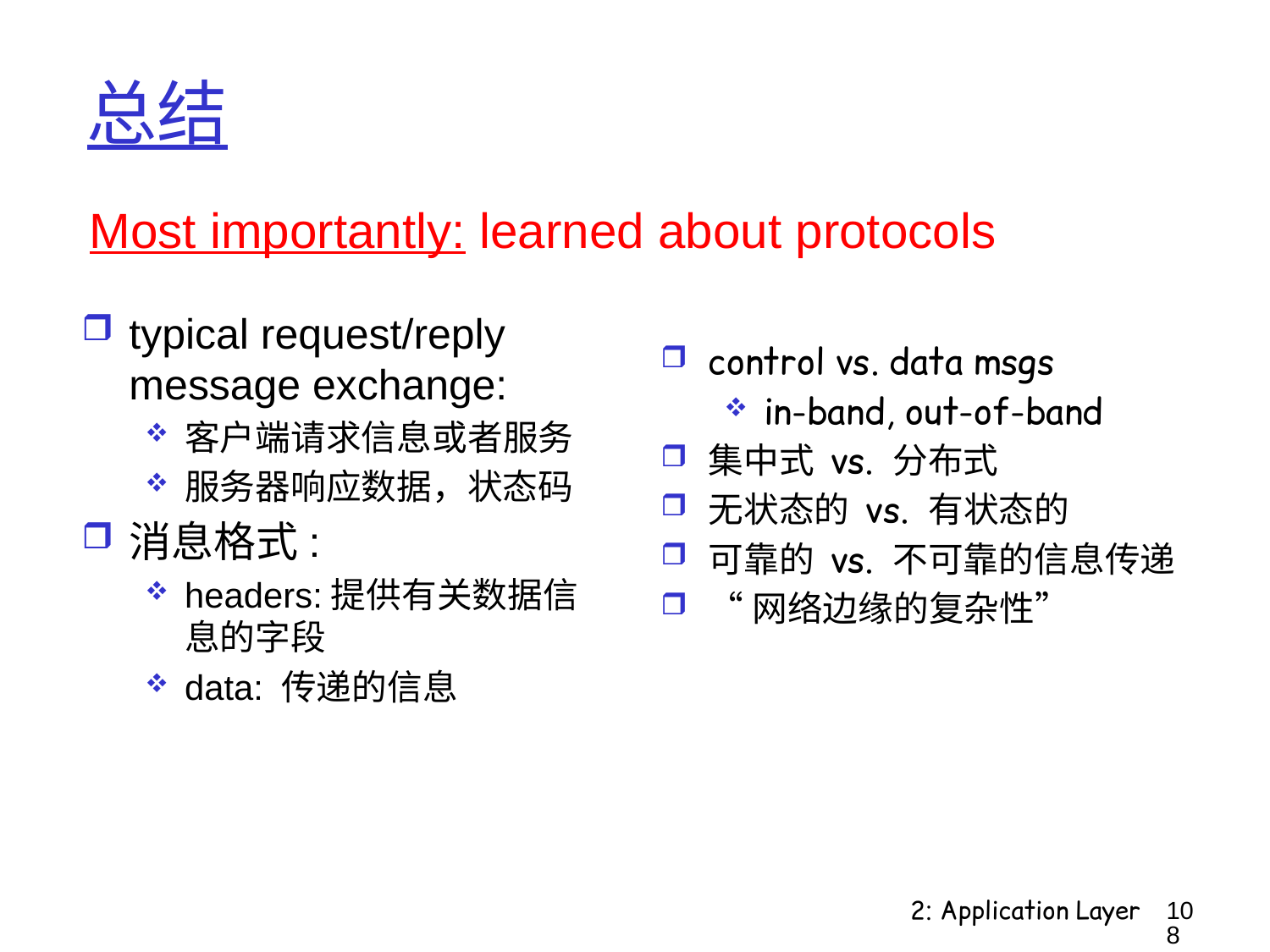

# 总结
Most importantly: learned about protocols
typical request/reply message exchange:
客户端请求信息或者服务
服务器响应数据，状态码
消息格式:
headers:提供有关数据信息的字段
data: 传递的信息
control vs. data msgs
in-band, out-of-band
集中式 vs. 分布式
无状态的 vs. 有状态的
可靠的 vs. 不可靠的信息传递
“网络边缘的复杂性”

2: Application Layer
108